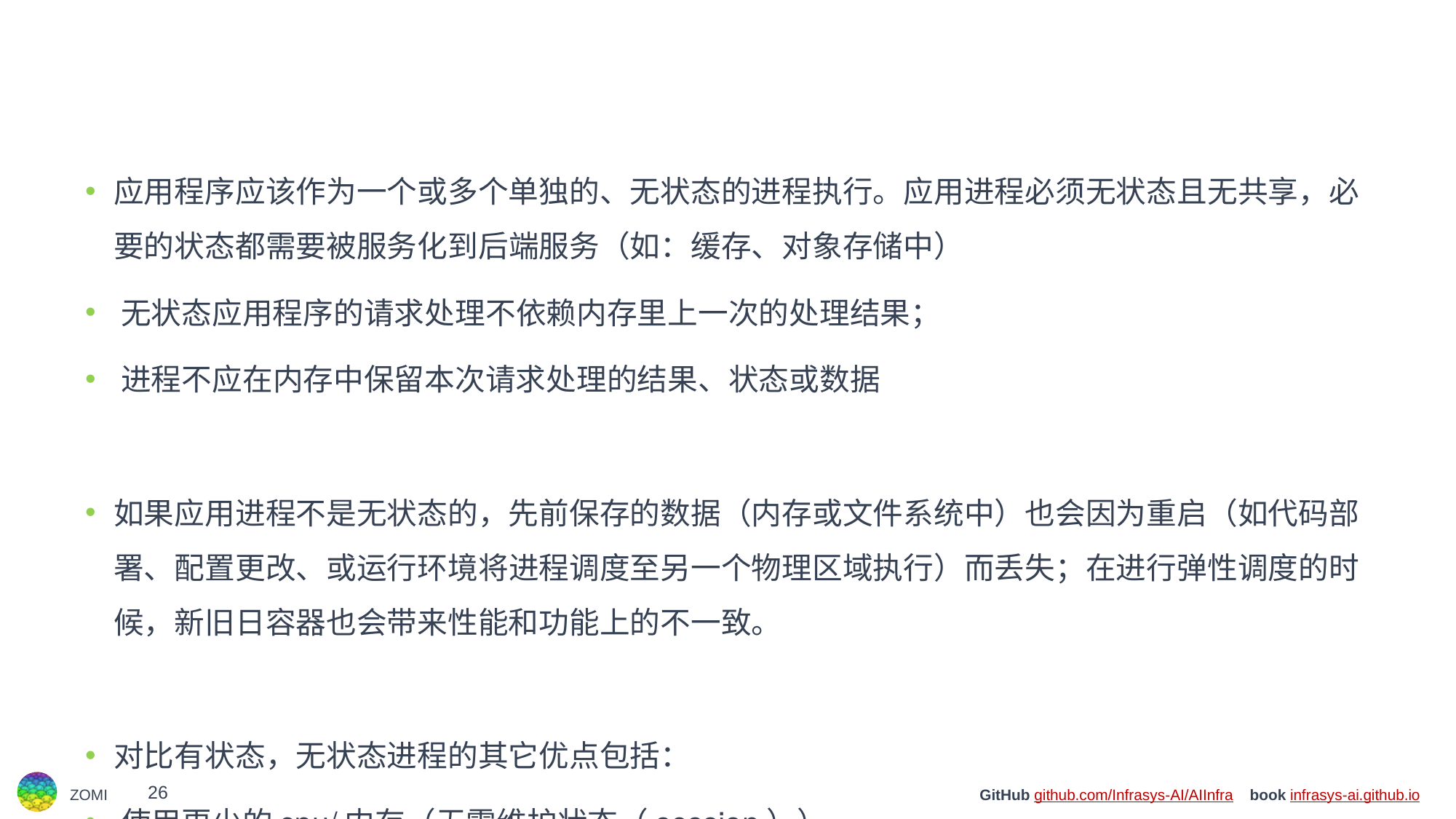

#
应用程序应该作为一个或多个单独的、无状态的进程执行。应用进程必须无状态且无共享，必要的状态都需要被服务化到后端服务（如：缓存、对象存储中）
﻿﻿无状态应用程序的请求处理不依赖内存里上一次的处理结果；
﻿﻿进程不应在内存中保留本次请求处理的结果、状态或数据

如果应用进程不是无状态的，先前保存的数据（内存或文件系统中）也会因为重启（如代码部署、配置更改、或运行环境将进程调度至另一个物理区域执行）而丢失；在进行弹性调度的时候，新旧日容器也会带来性能和功能上的不一致。

对比有状态，无状态进程的其它优点包括：
﻿﻿使用更少的cpu/内存（无需维护状态（session））。
﻿﻿完全支持实例按需扩缩容（有状态进程扩容时未必允许负载均衡器把旧容器用户请求分流到新容器上，缩容时未必能把原用户迁移到其它实例）。
﻿﻿无状态程序降低复杂性更低，实现和运维更容易。
﻿﻿网页的链接地址不基于session，更容易做到所有用户访问一致